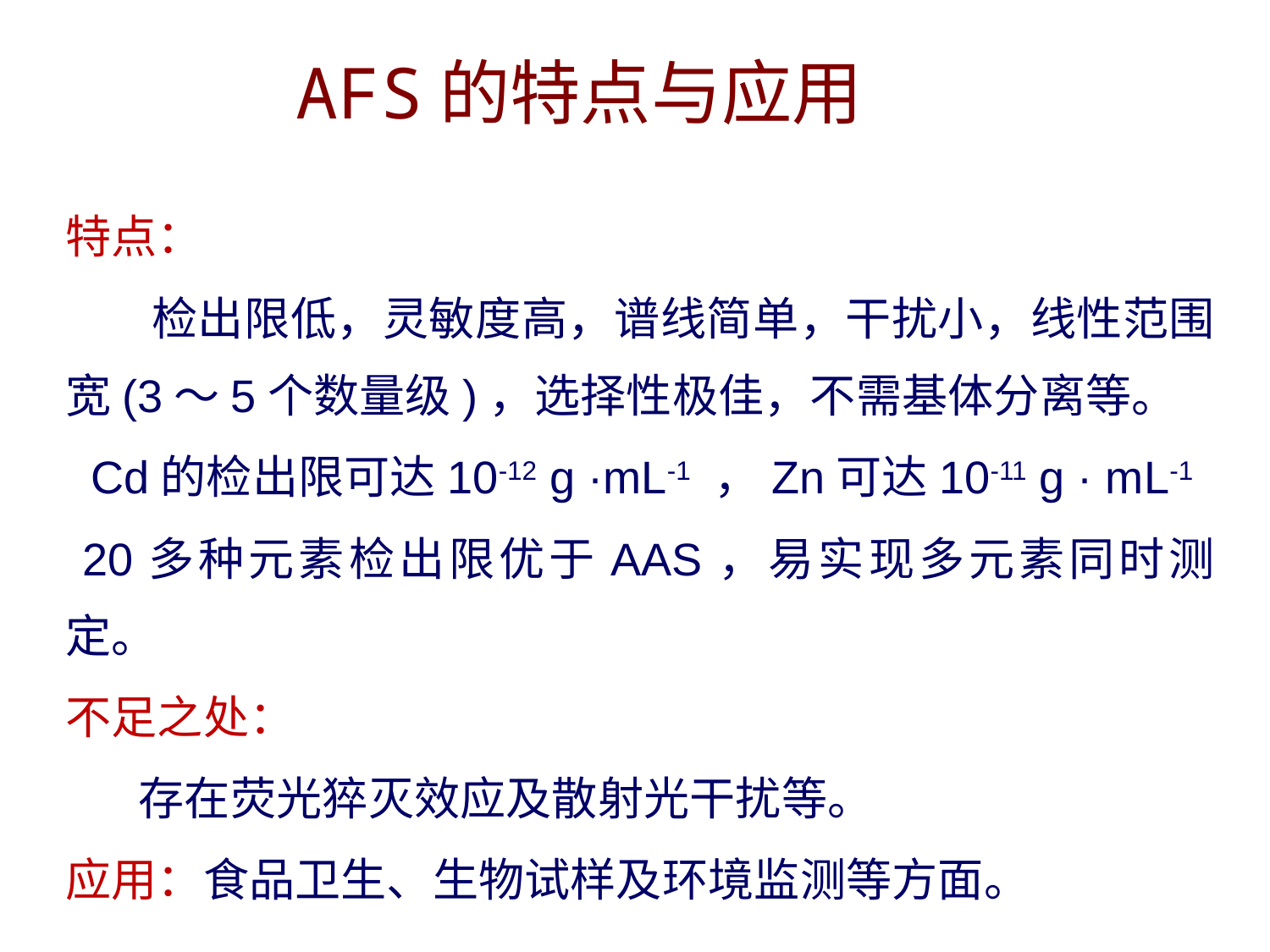

AFS的特点与应用
特点：
       检出限低，灵敏度高，谱线简单，干扰小，线性范围宽(3～5个数量级)，选择性极佳，不需基体分离等。
  Cd的检出限可达10-12 g ·mL-1 ，Zn可达10-11 g · mL-1
 20多种元素检出限优于AAS，易实现多元素同时测定。
不足之处：
      存在荧光猝灭效应及散射光干扰等。
应用：食品卫生、生物试样及环境监测等方面。